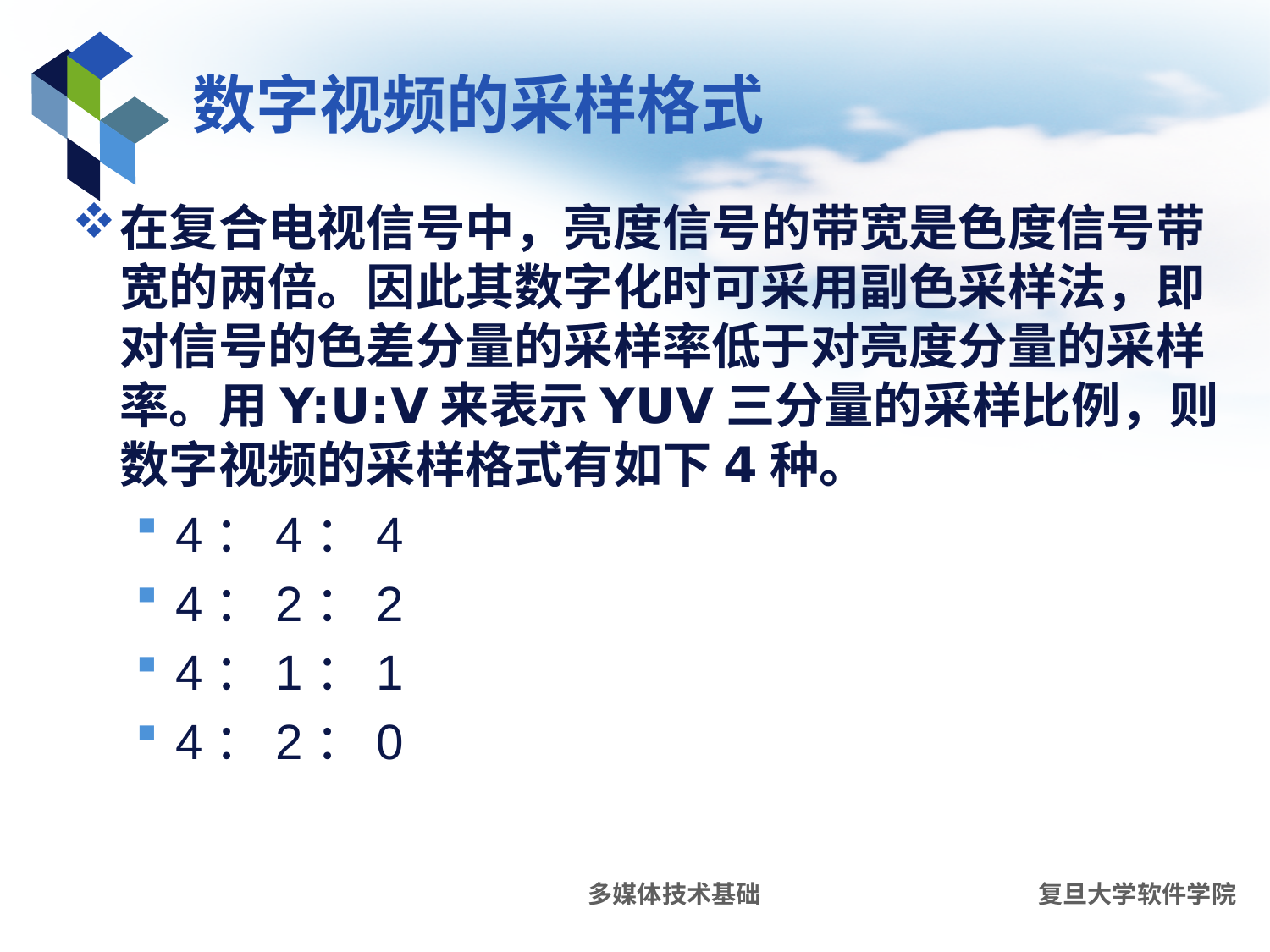

# 数字视频的采样格式
在复合电视信号中，亮度信号的带宽是色度信号带宽的两倍。因此其数字化时可采用副色采样法，即对信号的色差分量的采样率低于对亮度分量的采样率。用Y:U:V来表示YUV三分量的采样比例，则数字视频的采样格式有如下4种。
4：4：4
4：2：2
4：1：1
4：2：0
多媒体技术基础